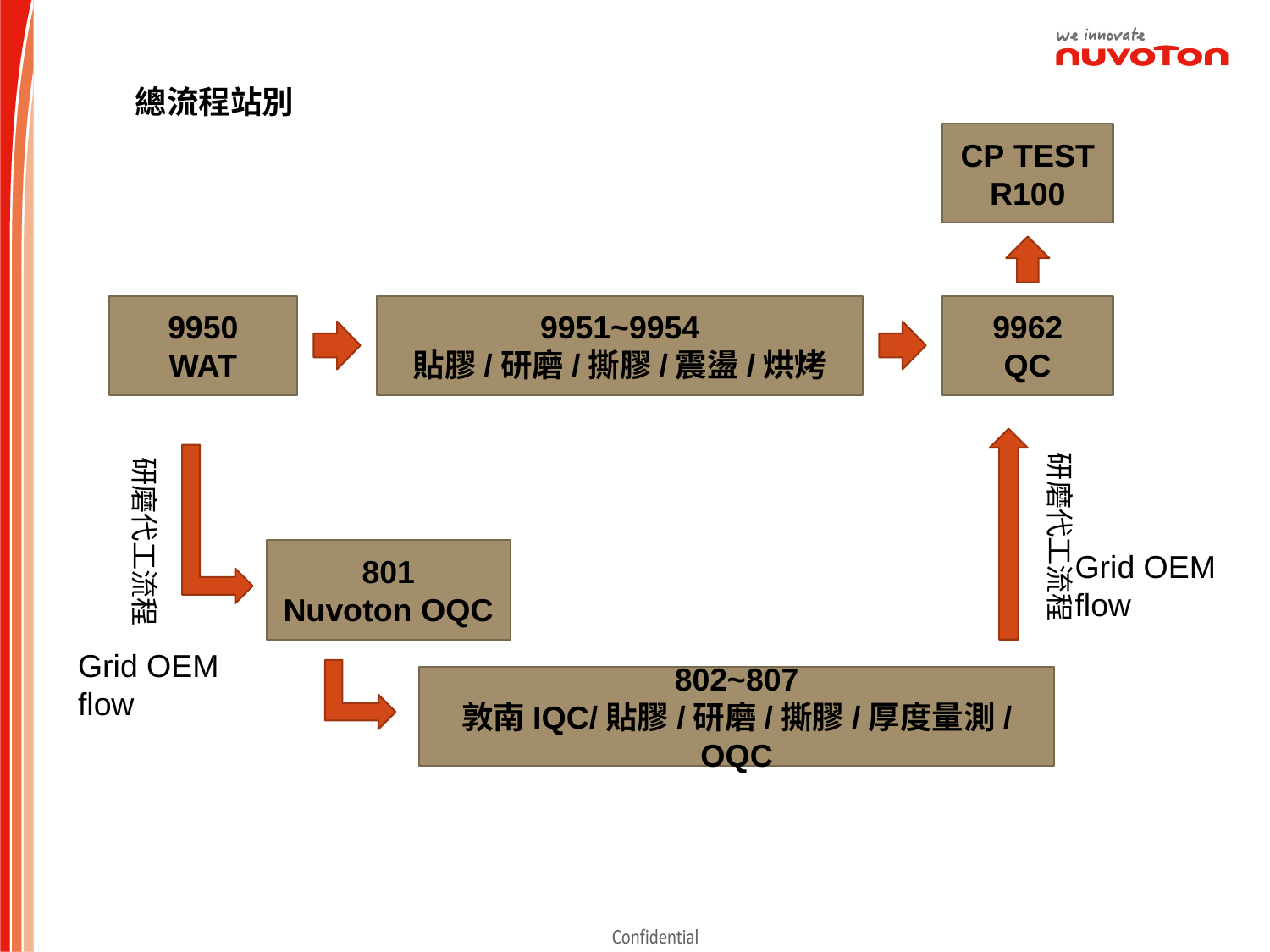

總流程站別
CP TEST
R100

9951~9954
貼膠/研磨/撕膠/震盪/烘烤
9962
QC
9950
WAT

研磨代工流程
研磨代工流程

801
Nuvoton OQC
Grid OEM flow
Grid OEM flow

802~807
敦南IQC/貼膠/研磨/撕膠/厚度量測/OQC